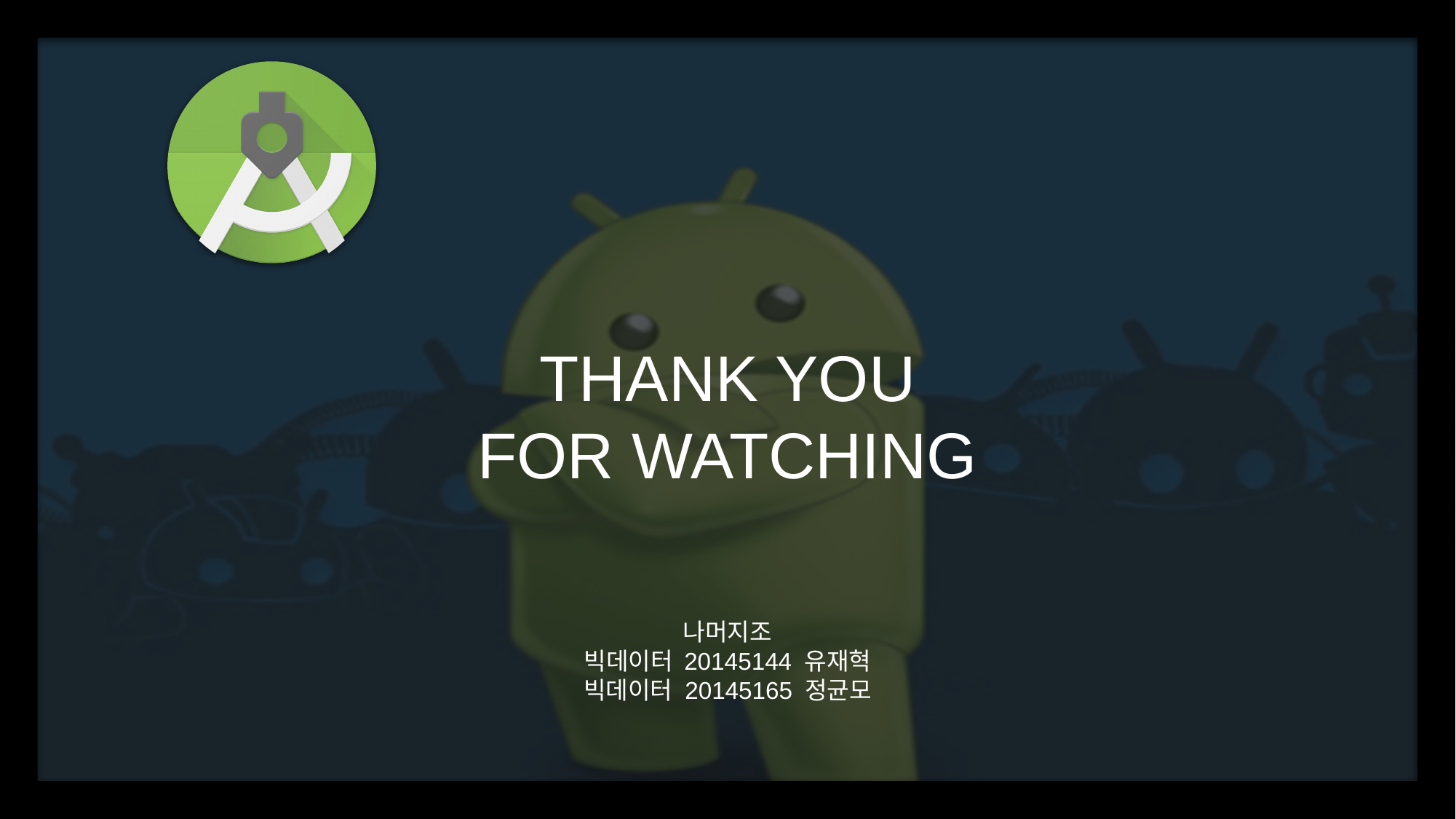

THANK YOU
FOR WATCHING
나머지조
빅데이터 20145144 유재혁
빅데이터 20145165 정균모